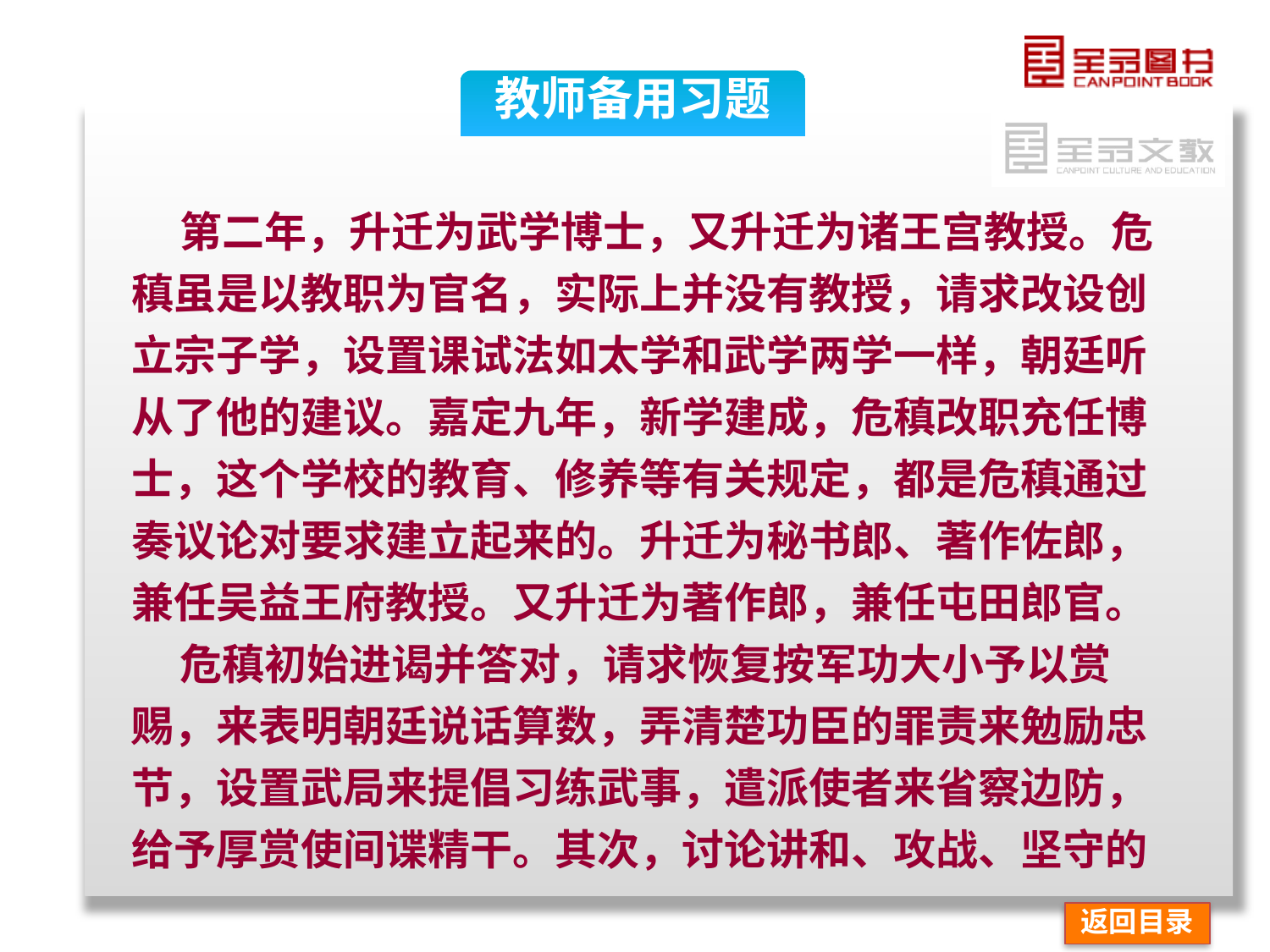

教师备用习题
    第二年，升迁为武学博士，又升迁为诸王宫教授。危稹虽是以教职为官名，实际上并没有教授，请求改设创立宗子学，设置课试法如太学和武学两学一样，朝廷听从了他的建议。嘉定九年，新学建成，危稹改职充任博士，这个学校的教育、修养等有关规定，都是危稹通过奏议论对要求建立起来的。升迁为秘书郎、著作佐郎，兼任吴益王府教授。又升迁为著作郎，兼任屯田郎官。
    危稹初始进谒并答对，请求恢复按军功大小予以赏赐，来表明朝廷说话算数，弄清楚功臣的罪责来勉励忠节，设置武局来提倡习练武事，遣派使者来省察边防，给予厚赏使间谍精干。其次，讨论讲和、攻战、坚守的

返回目录